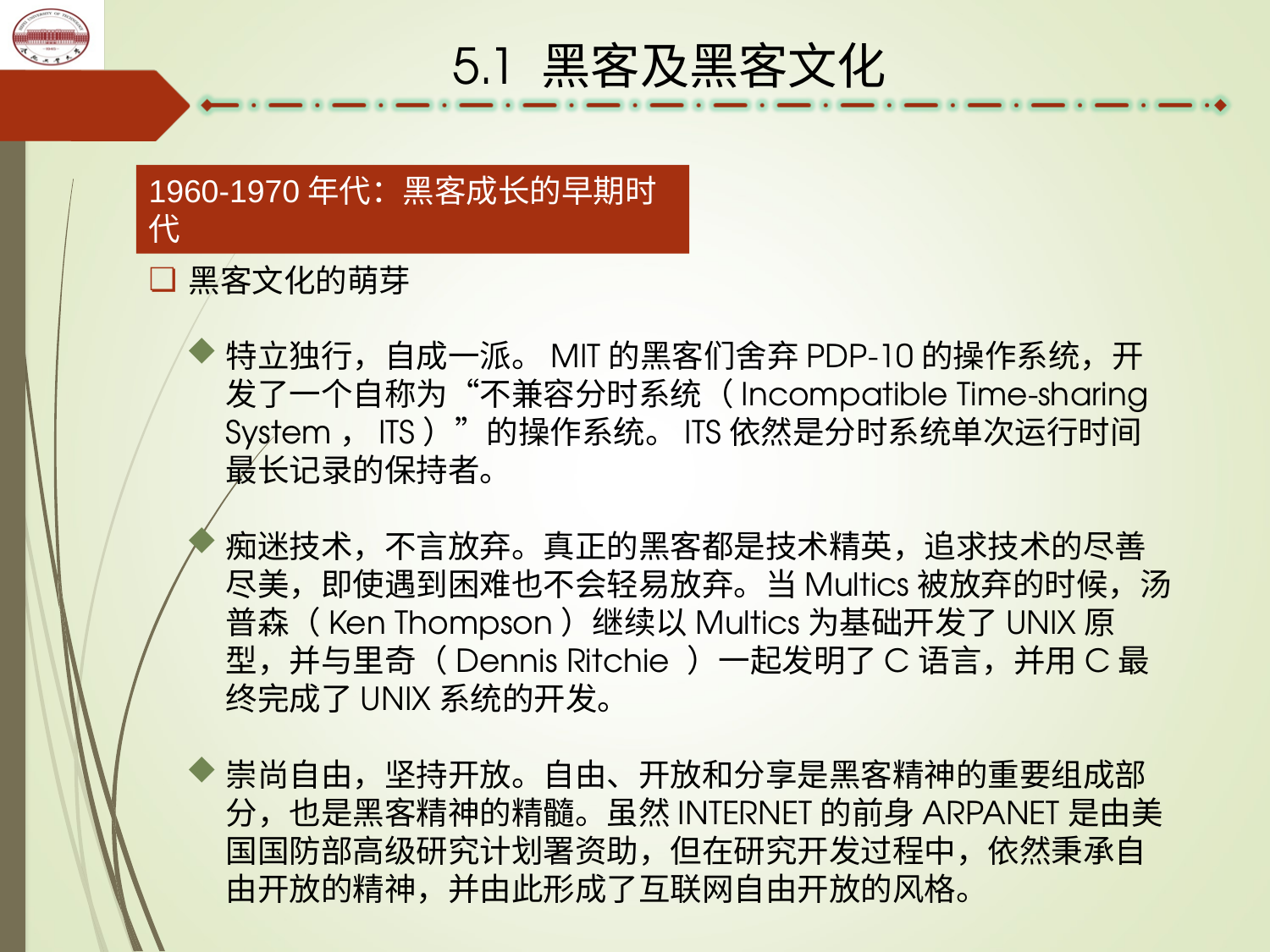

5.1 黑客及黑客文化
1960-1970年代：黑客成长的早期时代
黑客文化的萌芽
特立独行，自成一派。MIT的黑客们舍弃PDP-10的操作系统，开发了一个自称为“不兼容分时系统（Incompatible Time-sharing System，ITS）”的操作系统。ITS依然是分时系统单次运行时间最长记录的保持者。
痴迷技术，不言放弃。真正的黑客都是技术精英，追求技术的尽善尽美，即使遇到困难也不会轻易放弃。当Multics被放弃的时候，汤普森（Ken Thompson）继续以Multics为基础开发了UNIX原型，并与里奇（Dennis Ritchie ）一起发明了C语言，并用C最终完成了UNIX系统的开发。
崇尚自由，坚持开放。自由、开放和分享是黑客精神的重要组成部分，也是黑客精神的精髓。虽然INTERNET的前身ARPANET是由美国国防部高级研究计划署资助，但在研究开发过程中，依然秉承自由开放的精神，并由此形成了互联网自由开放的风格。